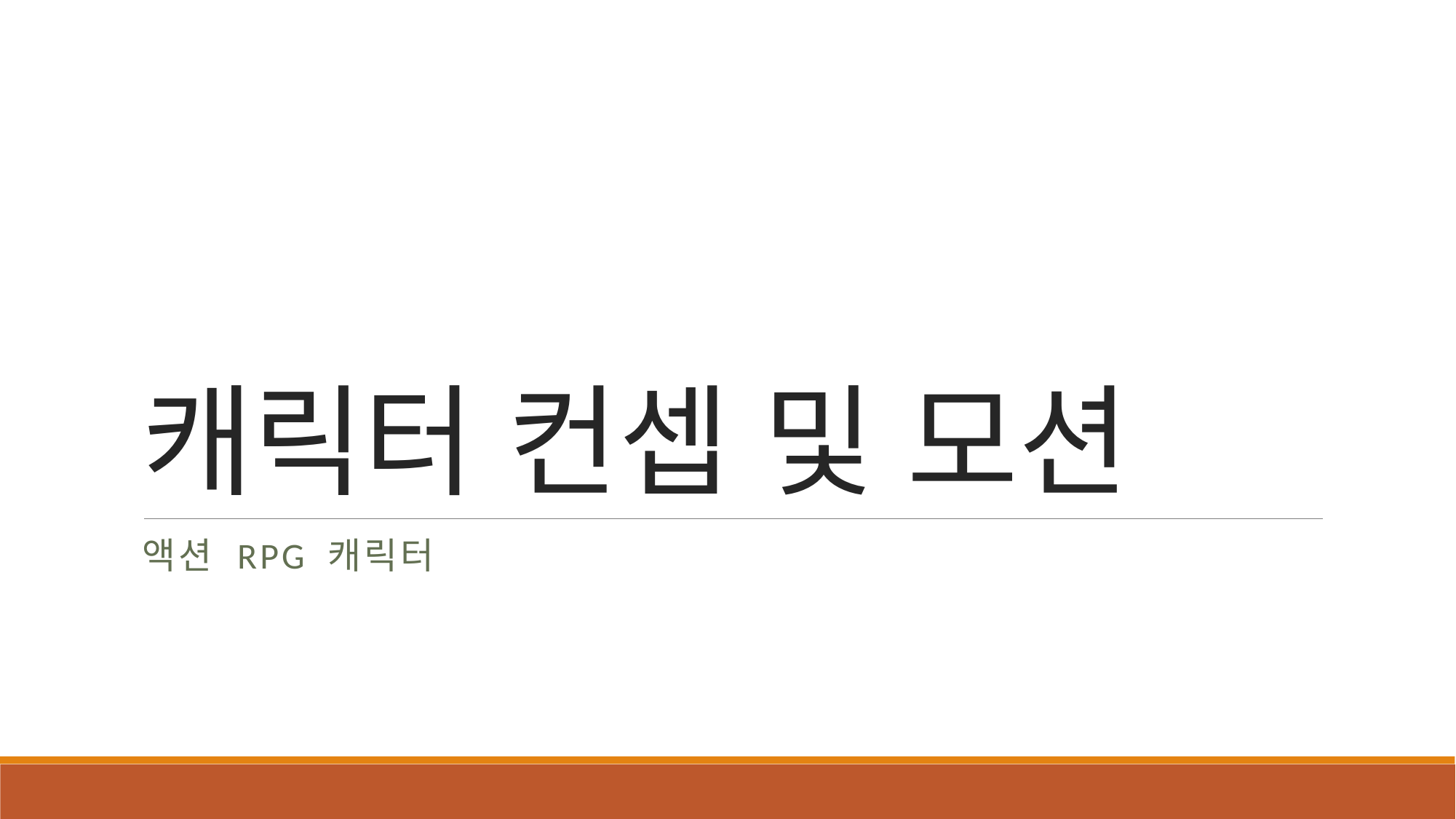

# 캐릭터 컨셉 및 모션
액션 RPG 캐릭터